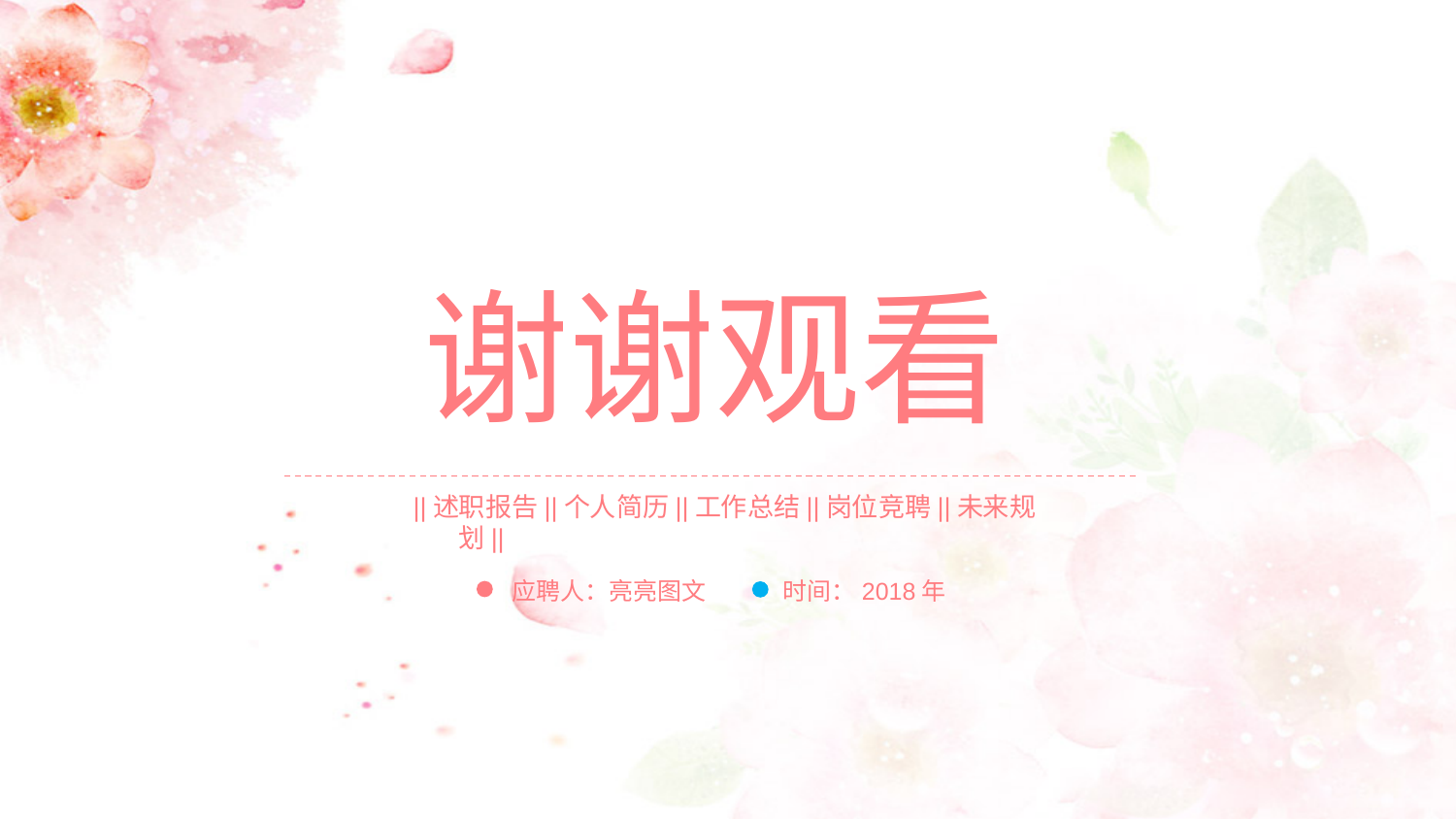

谢谢观看
||述职报告||个人简历||工作总结||岗位竞聘||未来规划||
应聘人：亮亮图文
时间：2018年